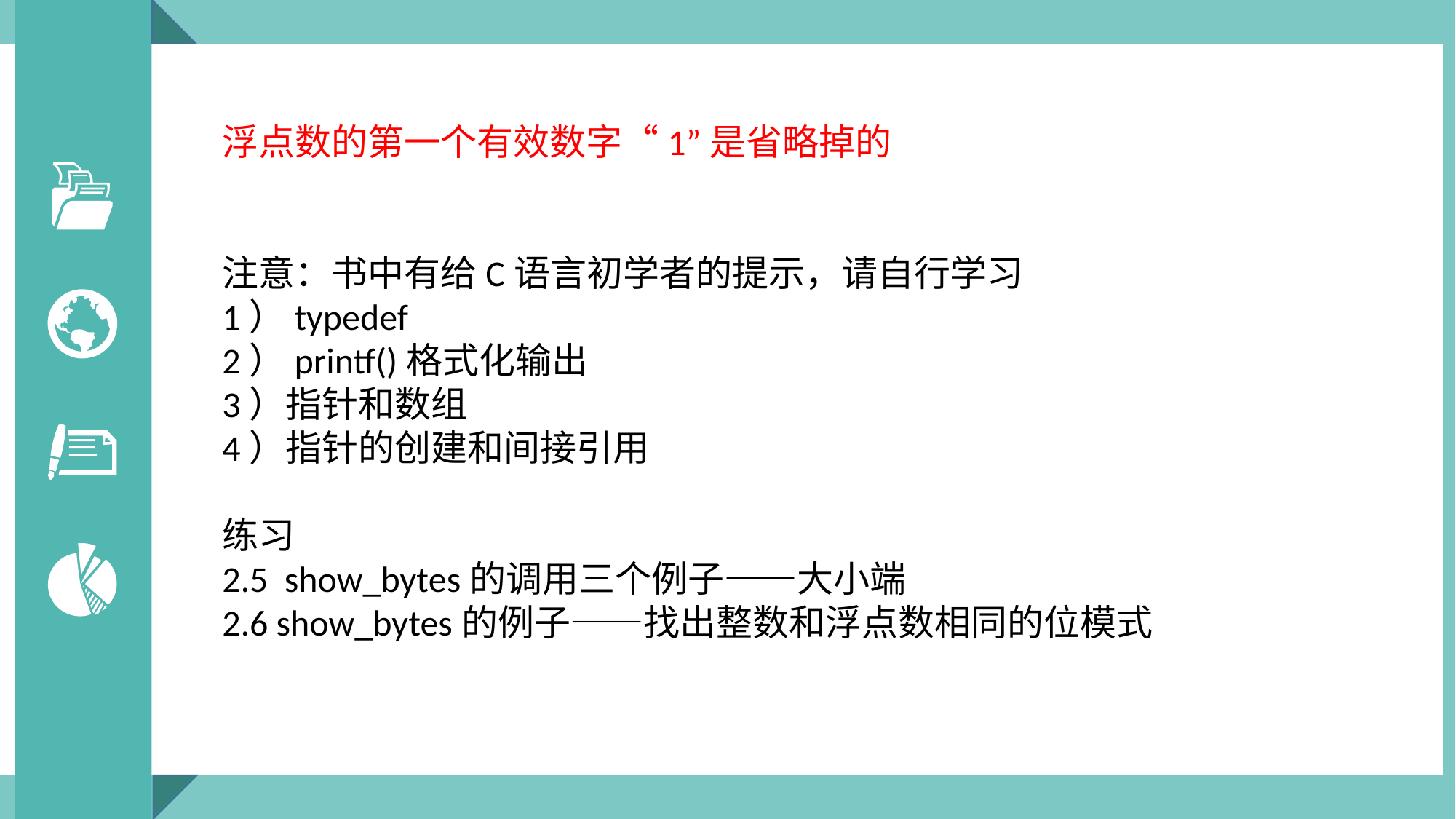

浮点数的第一个有效数字“1”是省略掉的

注意：书中有给C语言初学者的提示，请自行学习
1）typedef
2）printf()格式化输出
3）指针和数组
4）指针的创建和间接引用

练习
2.5  show_bytes的调用三个例子——大小端
2.6 show_bytes的例子——找出整数和浮点数相同的位模式